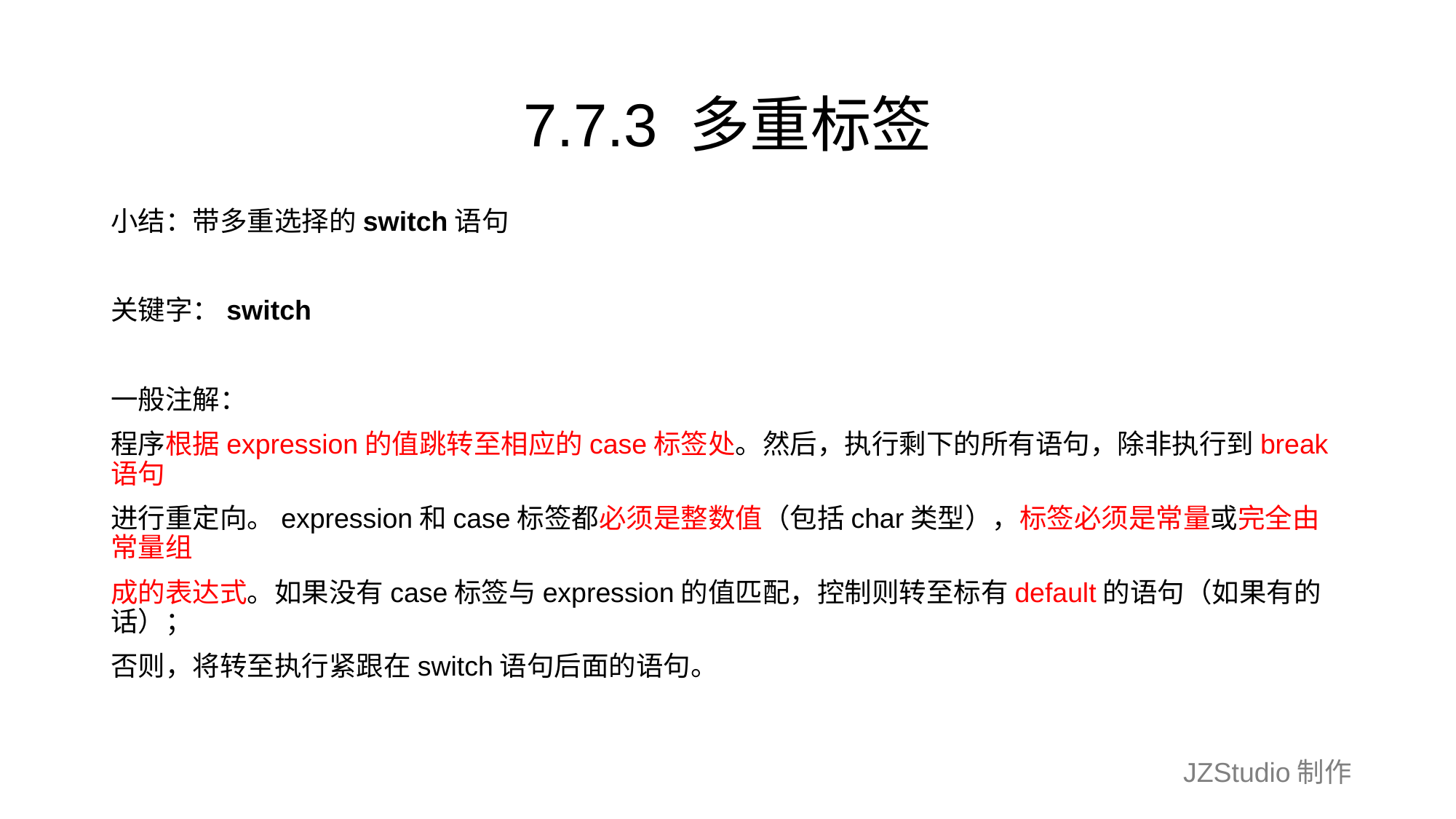

# 7.7.3 多重标签
小结：带多重选择的switch语句

关键字：switch

一般注解：
程序根据expression的值跳转至相应的case标签处。然后，执行剩下的所有语句，除非执行到break语句
进行重定向。expression和case标签都必须是整数值（包括char类型），标签必须是常量或完全由常量组
成的表达式。如果没有case标签与expression的值匹配，控制则转至标有default的语句（如果有的话）；
否则，将转至执行紧跟在switch语句后面的语句。